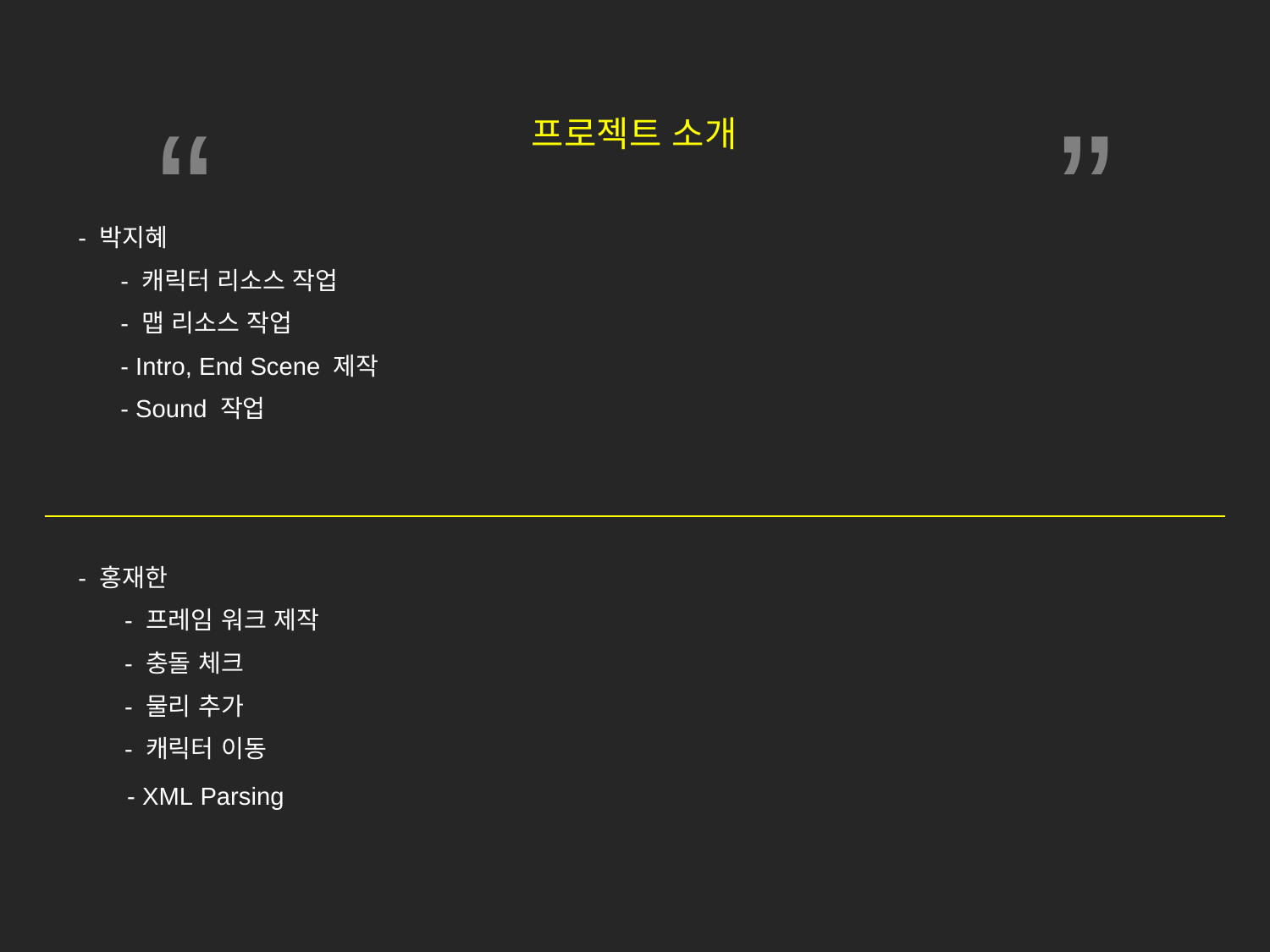

“                  ”
프로젝트 소개
- 박지혜
- 캐릭터 리소스 작업
- 맵 리소스 작업
- Intro, End Scene 제작
- Sound 작업
- 홍재한
- 프레임 워크 제작
- 충돌 체크
- 물리 추가
- 캐릭터 이동
- XML Parsing